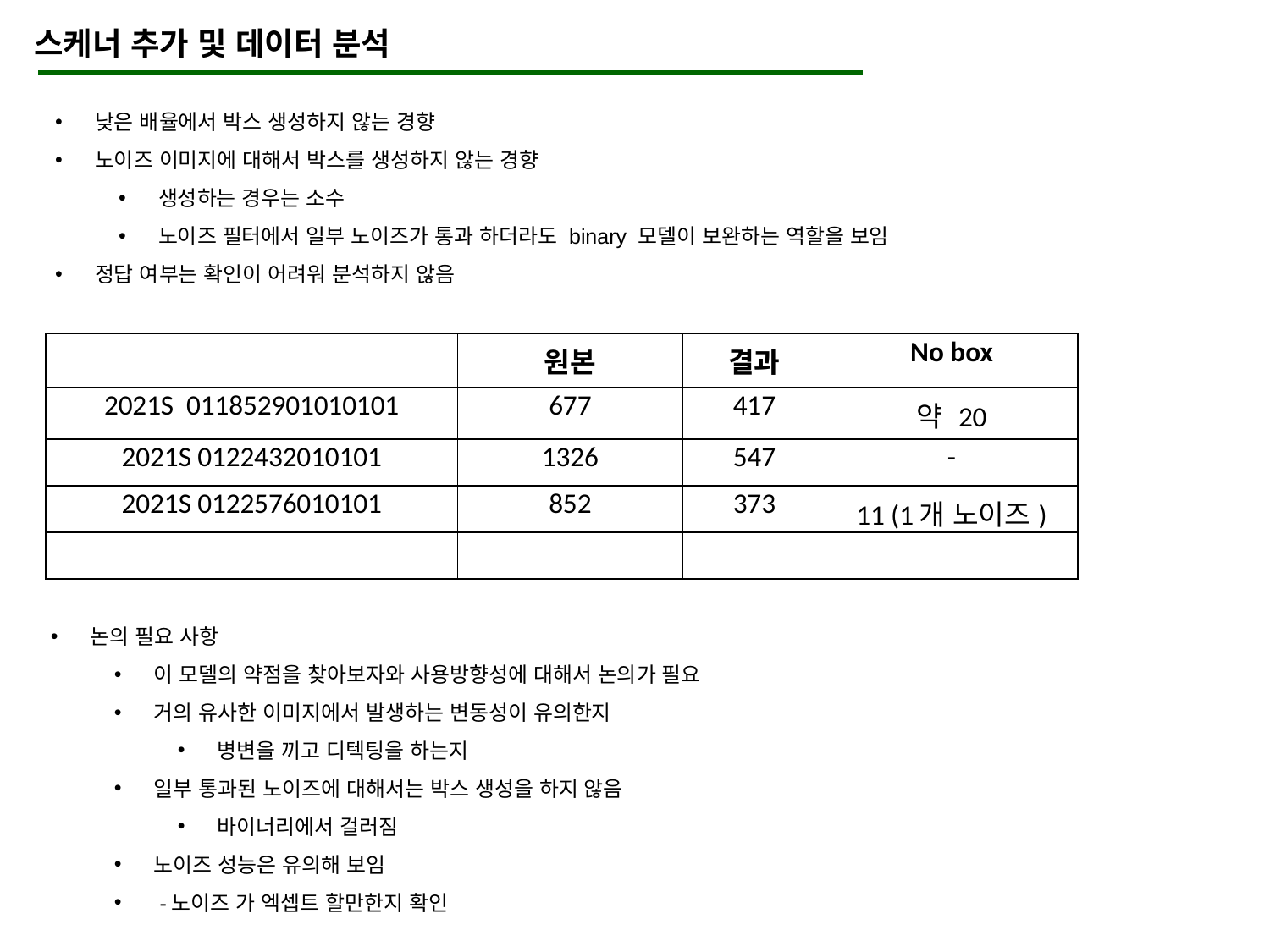

스케너 추가 및 데이터 분석
낮은 배율에서 박스 생성하지 않는 경향
노이즈 이미지에 대해서 박스를 생성하지 않는 경향
생성하는 경우는 소수
노이즈 필터에서 일부 노이즈가 통과 하더라도 binary 모델이 보완하는 역할을 보임
정답 여부는 확인이 어려워 분석하지 않음

|  | 원본 | 결과 | No box |
| --- | --- | --- | --- |
| 2021S 011852901010101 | 677 | 417 | 약 20 |
| 2021S 0122432010101 | 1326 | 547 | - |
| 2021S 0122576010101 | 852 | 373 | 11 (1개 노이즈) |
|  |  |  |  |
논의 필요 사항
이 모델의 약점을 찾아보자와 사용방향성에 대해서 논의가 필요
거의 유사한 이미지에서 발생하는 변동성이 유의한지
병변을 끼고 디텍팅을 하는지
일부 통과된 노이즈에 대해서는 박스 생성을 하지 않음
바이너리에서 걸러짐
노이즈 성능은 유의해 보임
 -노이즈 가 엑셉트 할만한지 확인